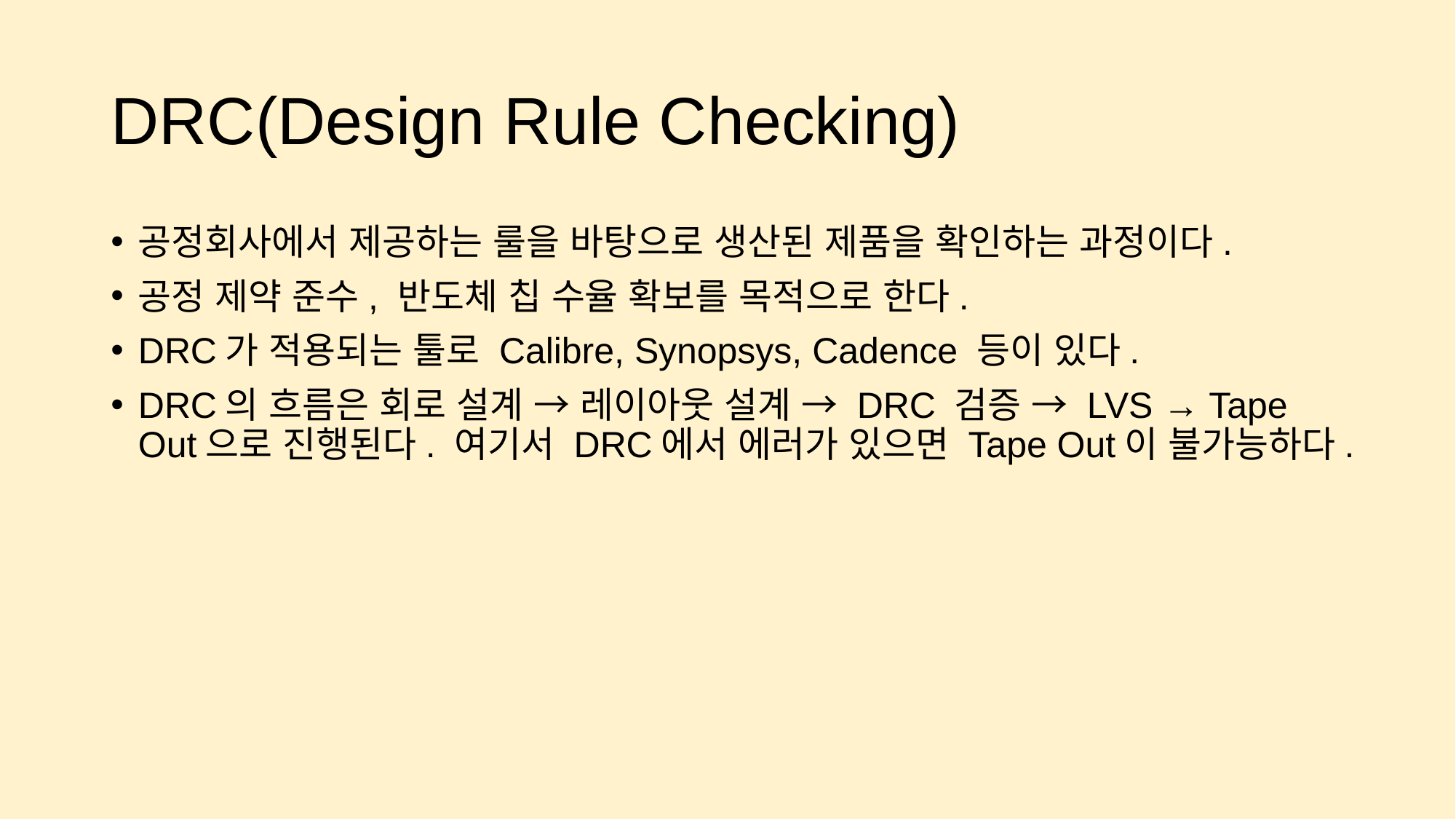

# DRC(Design Rule Checking)
공정회사에서 제공하는 룰을 바탕으로 생산된 제품을 확인하는 과정이다.
공정 제약 준수, 반도체 칩 수율 확보를 목적으로 한다.
DRC가 적용되는 툴로 Calibre, Synopsys, Cadence 등이 있다.
DRC의 흐름은 회로 설계 → 레이아웃 설계 → DRC 검증 → LVS → Tape Out으로 진행된다. 여기서 DRC에서 에러가 있으면 Tape Out이 불가능하다.